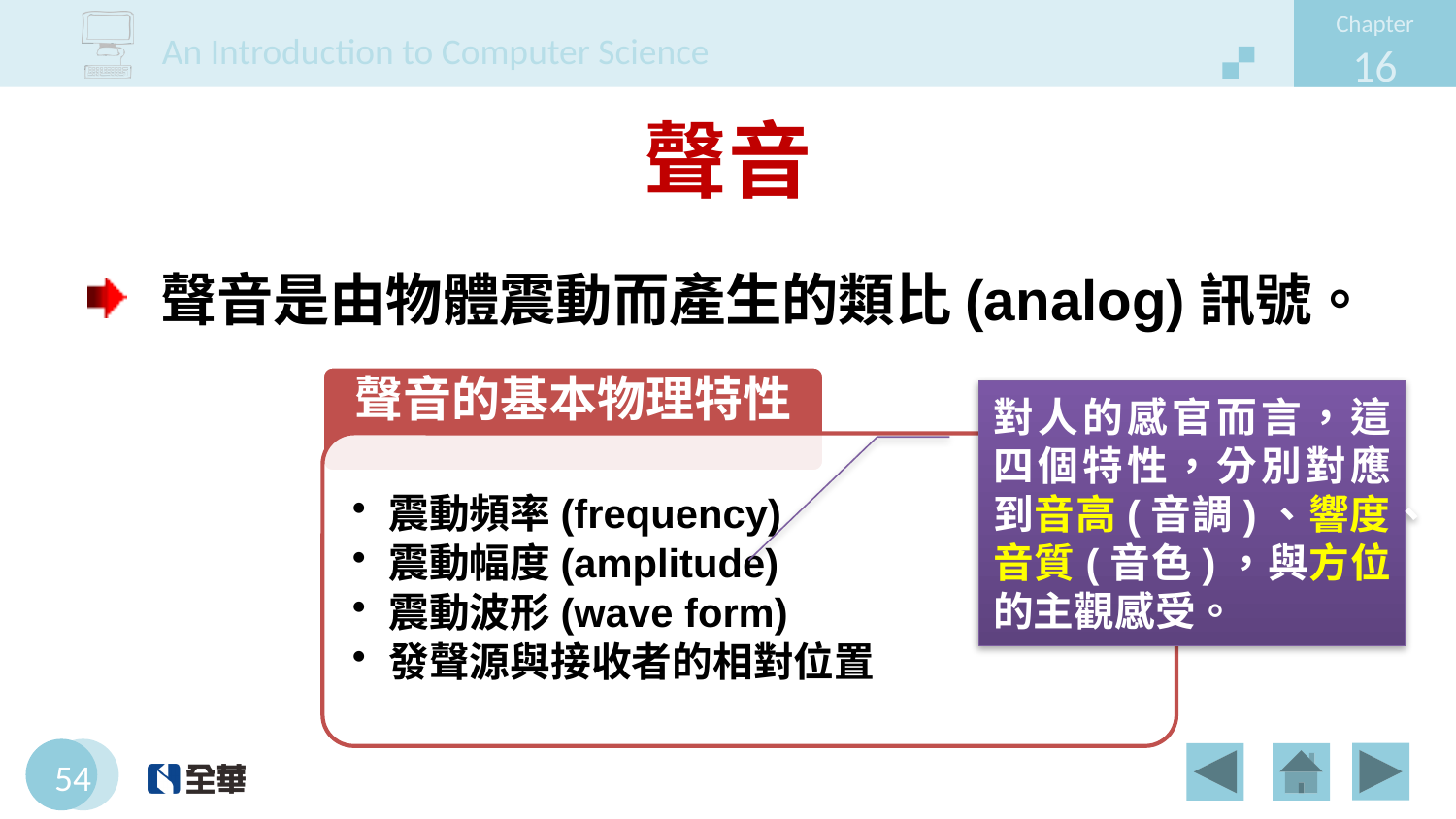

# 聲音
聲音的基本物理特性
震動頻率(frequency)
震動幅度(amplitude)
震動波形(wave form)
發聲源與接收者的相對位置
聲音是由物體震動而產生的類比(analog)訊號。

對人的感官而言，這四個特性，分別對應到音高(音調)、響度、音質(音色)，與方位的主觀感受。